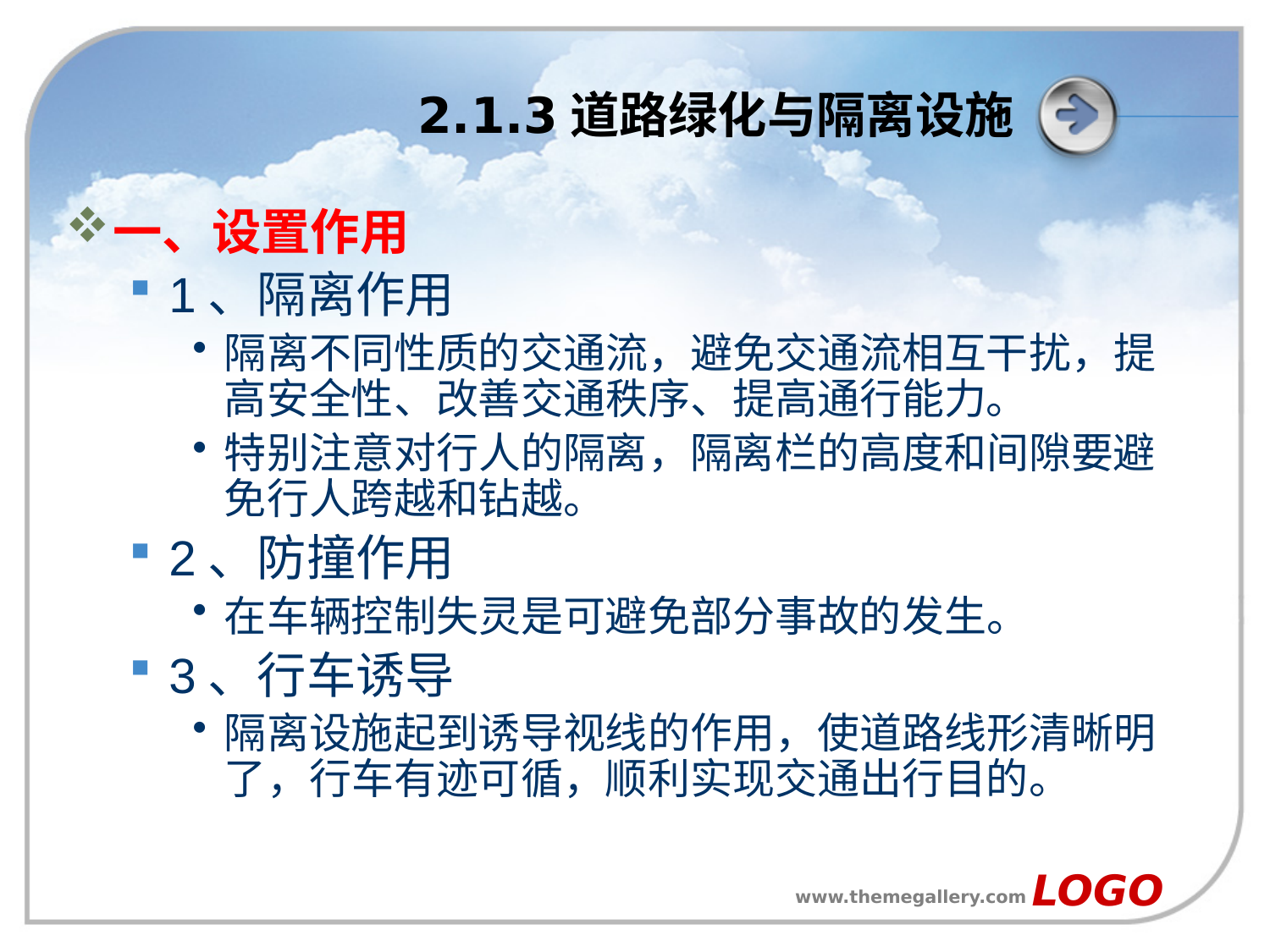

# 2.1.3道路绿化与隔离设施
一、设置作用
1、隔离作用
隔离不同性质的交通流，避免交通流相互干扰，提高安全性、改善交通秩序、提高通行能力。
特别注意对行人的隔离，隔离栏的高度和间隙要避免行人跨越和钻越。
2、防撞作用
在车辆控制失灵是可避免部分事故的发生。
3、行车诱导
隔离设施起到诱导视线的作用，使道路线形清晰明了，行车有迹可循，顺利实现交通出行目的。
LOGO
www.themegallery.com